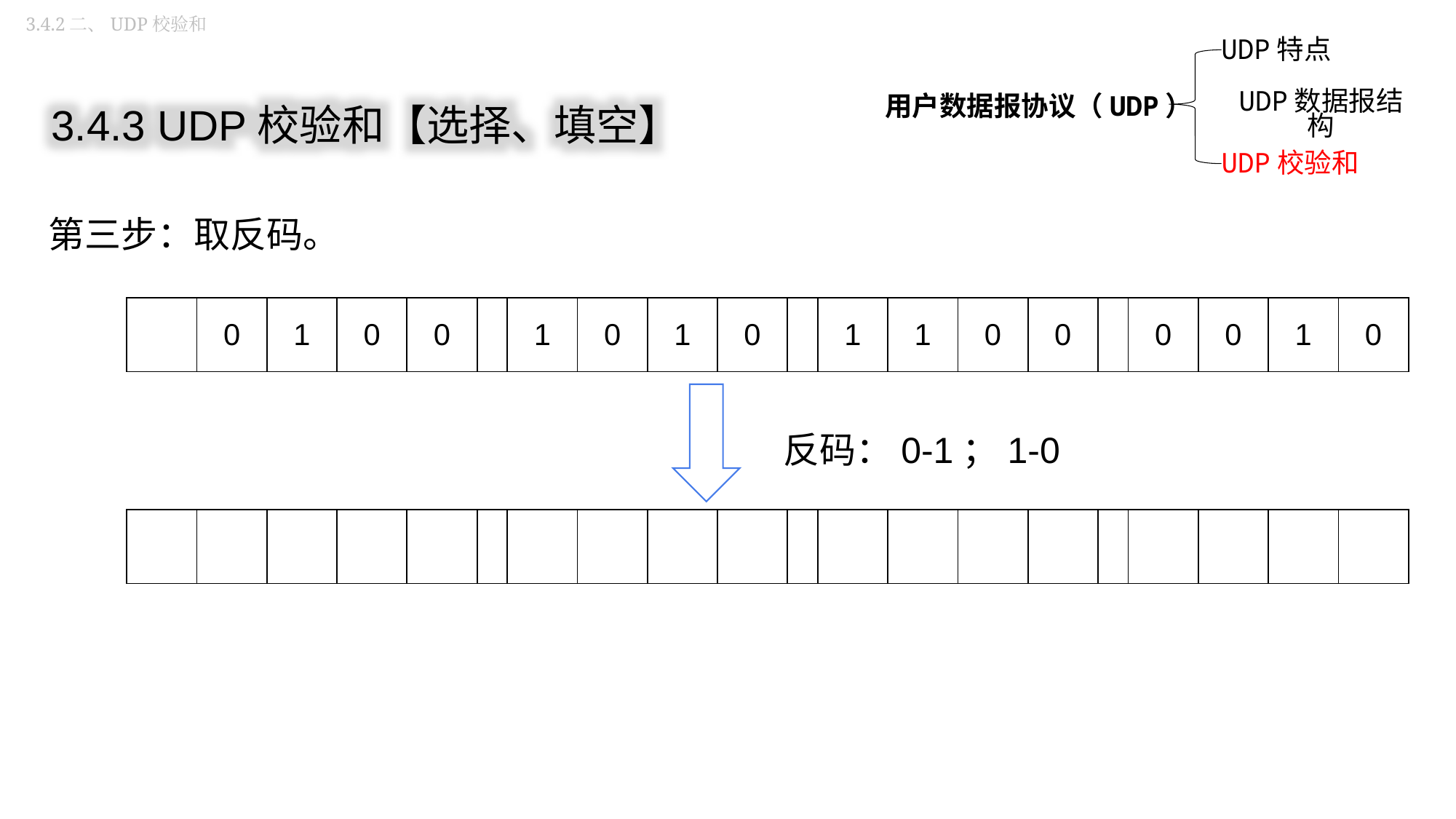

3.4.2二、UDP校验和
UDP特点

用户数据报协议（UDP）
UDP数据报结构
UDP校验和
3.4.3 UDP校验和【选择、填空】
第三步：取反码。
|  | 0 | 1 | 0 | 0 |  | 1 | 0 | 1 | 0 |  | 1 | 1 | 0 | 0 |  | 0 | 0 | 1 | 0 |
| --- | --- | --- | --- | --- | --- | --- | --- | --- | --- | --- | --- | --- | --- | --- | --- | --- | --- | --- | --- |

反码：0-1；1-0
|  |  |  |  |  |  |  |  |  |  |  |  |  |  |  |  |  |  |  |  |
| --- | --- | --- | --- | --- | --- | --- | --- | --- | --- | --- | --- | --- | --- | --- | --- | --- | --- | --- | --- |